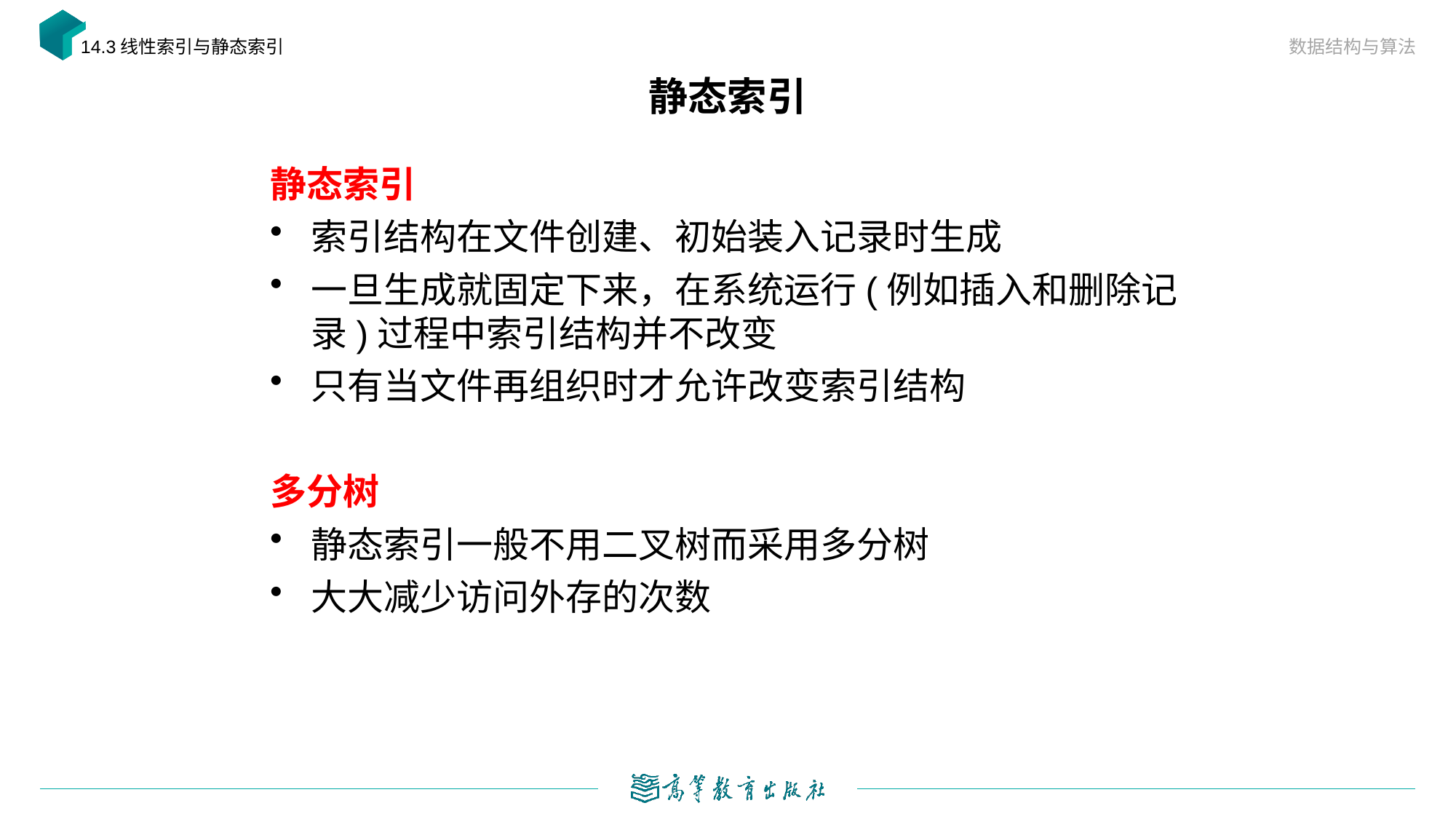

数据结构与算法
14.3线性索引与静态索引
# 静态索引
静态索引
索引结构在文件创建、初始装入记录时生成
一旦生成就固定下来，在系统运行(例如插入和删除记录)过程中索引结构并不改变
只有当文件再组织时才允许改变索引结构

多分树
静态索引一般不用二叉树而采用多分树
大大减少访问外存的次数